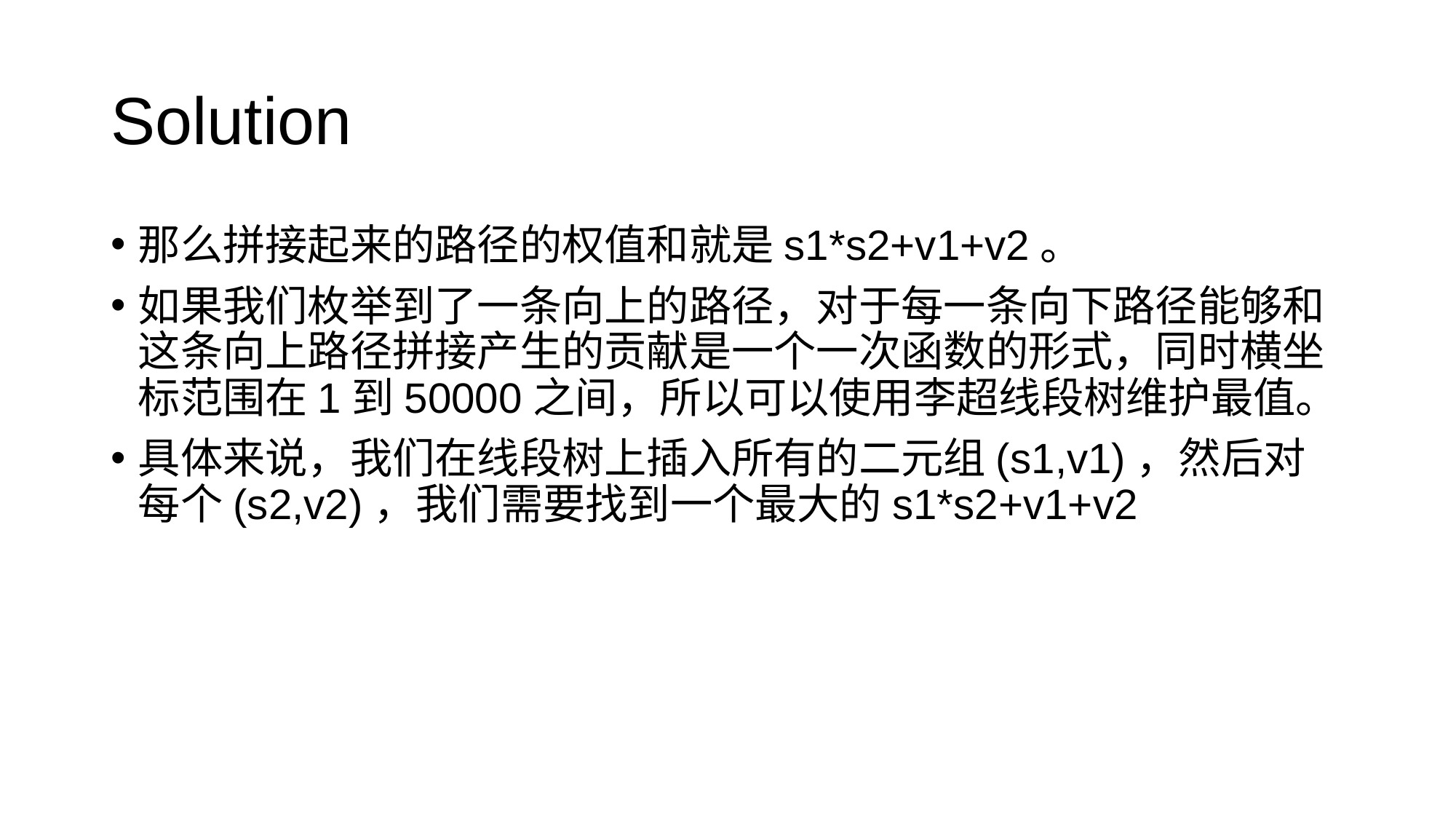

# Solution
那么拼接起来的路径的权值和就是s1*s2+v1+v2。
如果我们枚举到了一条向上的路径，对于每一条向下路径能够和这条向上路径拼接产生的贡献是一个一次函数的形式，同时横坐标范围在1到50000之间，所以可以使用李超线段树维护最值。
具体来说，我们在线段树上插入所有的二元组(s1,v1)，然后对每个(s2,v2)，我们需要找到一个最大的s1*s2+v1+v2